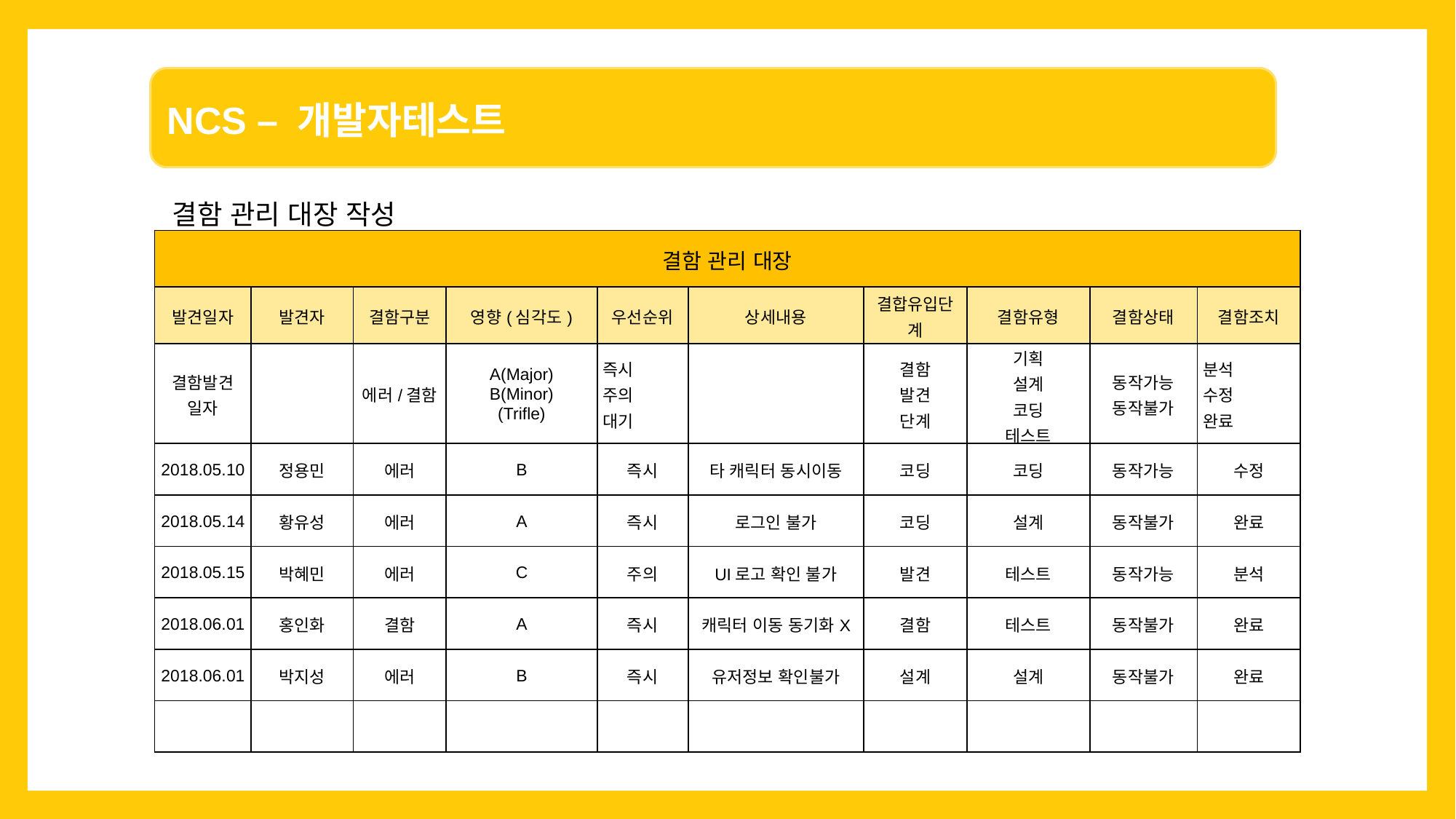

NCS – 개발자테스트
결함 관리 대장 작성
| 결함 관리 대장 |  |  |  |  |  |  |  |  |  |
| --- | --- | --- | --- | --- | --- | --- | --- | --- | --- |
| 발견일자 | 발견자 | 결함구분 | 영향(심각도) | 우선순위 | 상세내용 | 결합유입단계 | 결함유형 | 결함상태 | 결함조치 |
| 결함발견 일자 |  | 에러/결함 | A(Major) B(Minor) (Trifle) | 즉시 주의 대기 |  | 결함 발견 단계 | 기획 설계 코딩 테스트 | 동작가능 동작불가 | 분석 수정 완료 |
| 2018.05.10 | 정용민 | 에러 | B | 즉시 | 타 캐릭터 동시이동 | 코딩 | 코딩 | 동작가능 | 수정 |
| 2018.05.14 | 황유성 | 에러 | A | 즉시 | 로그인 불가 | 코딩 | 설계 | 동작불가 | 완료 |
| 2018.05.15 | 박혜민 | 에러 | C | 주의 | UI로고 확인 불가 | 발견 | 테스트 | 동작가능 | 분석 |
| 2018.06.01 | 홍인화 | 결함 | A | 즉시 | 캐릭터 이동 동기화X | 결함 | 테스트 | 동작불가 | 완료 |
| 2018.06.01 | 박지성 | 에러 | B | 즉시 | 유저정보 확인불가 | 설계 | 설계 | 동작불가 | 완료 |
|  |  |  |  |  |  |  |  |  |  |